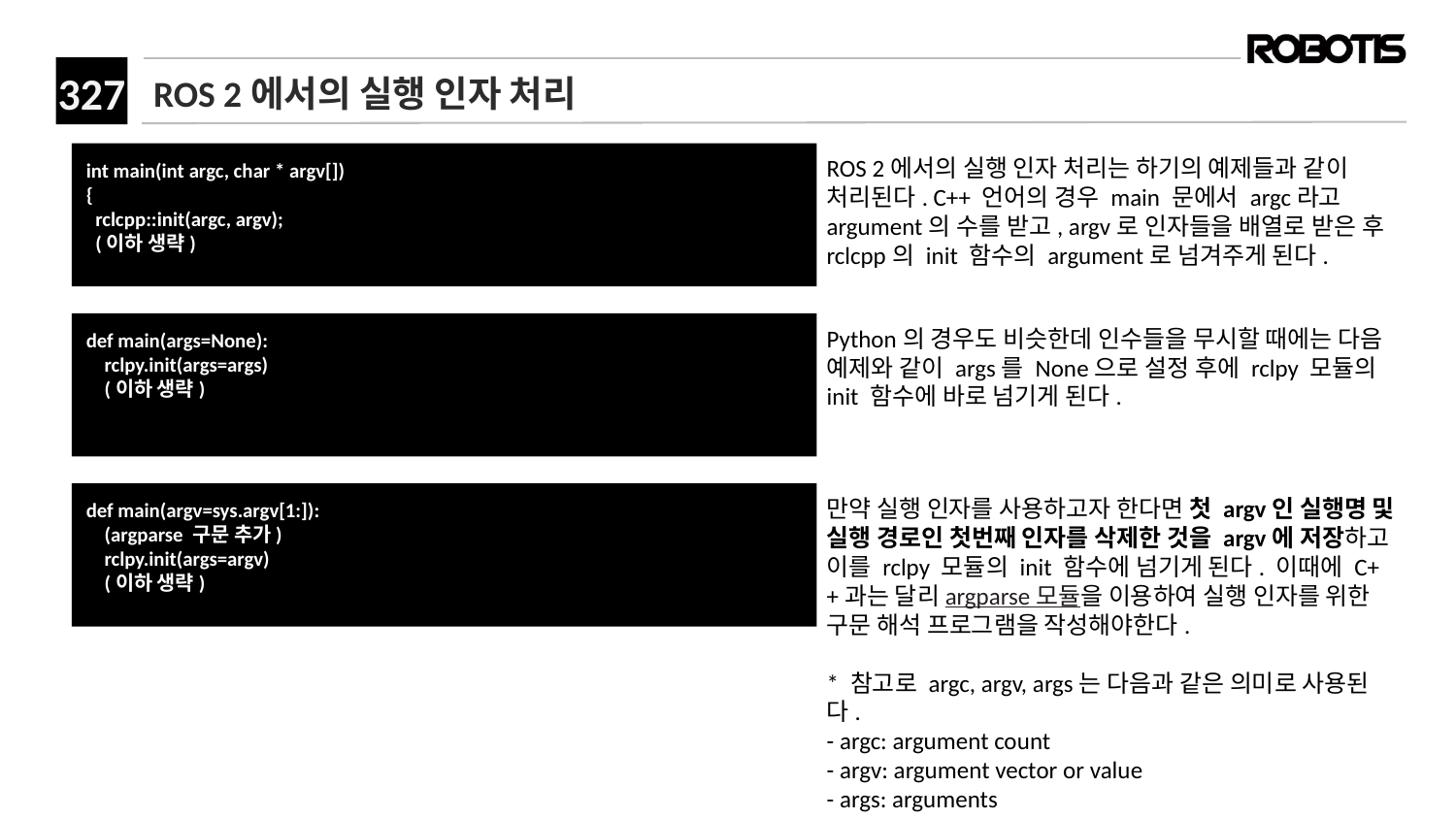

# ROS 2에서의 실행 인자 처리
int main(int argc, char * argv[])
{
  rclcpp::init(argc, argv);
  (이하 생략)

ROS 2에서의 실행 인자 처리는 하기의 예제들과 같이 처리된다. C++ 언어의 경우 main 문에서 argc라고 argument의 수를 받고, argv로 인자들을 배열로 받은 후 rclcpp의 init 함수의 argument로 넘겨주게 된다.
def main(args=None):
    rclpy.init(args=args)
    (이하 생략)

Python의 경우도 비슷한데 인수들을 무시할 때에는 다음 예제와 같이 args를 None으로 설정 후에 rclpy 모듈의 init 함수에 바로 넘기게 된다.
def main(argv=sys.argv[1:]):
    (argparse 구문 추가)
    rclpy.init(args=argv)
    (이하 생략)

만약 실행 인자를 사용하고자 한다면 첫 argv인 실행명 및 실행 경로인 첫번째 인자를 삭제한 것을 argv에 저장하고 이를 rclpy 모듈의 init 함수에 넘기게 된다. 이때에 C++과는 달리 argparse 모듈을 이용하여 실행 인자를 위한 구문 해석 프로그램을 작성해야한다.

* 참고로 argc, argv, args는 다음과 같은 의미로 사용된다.
- argc: argument count
- argv: argument vector or value
- args: arguments